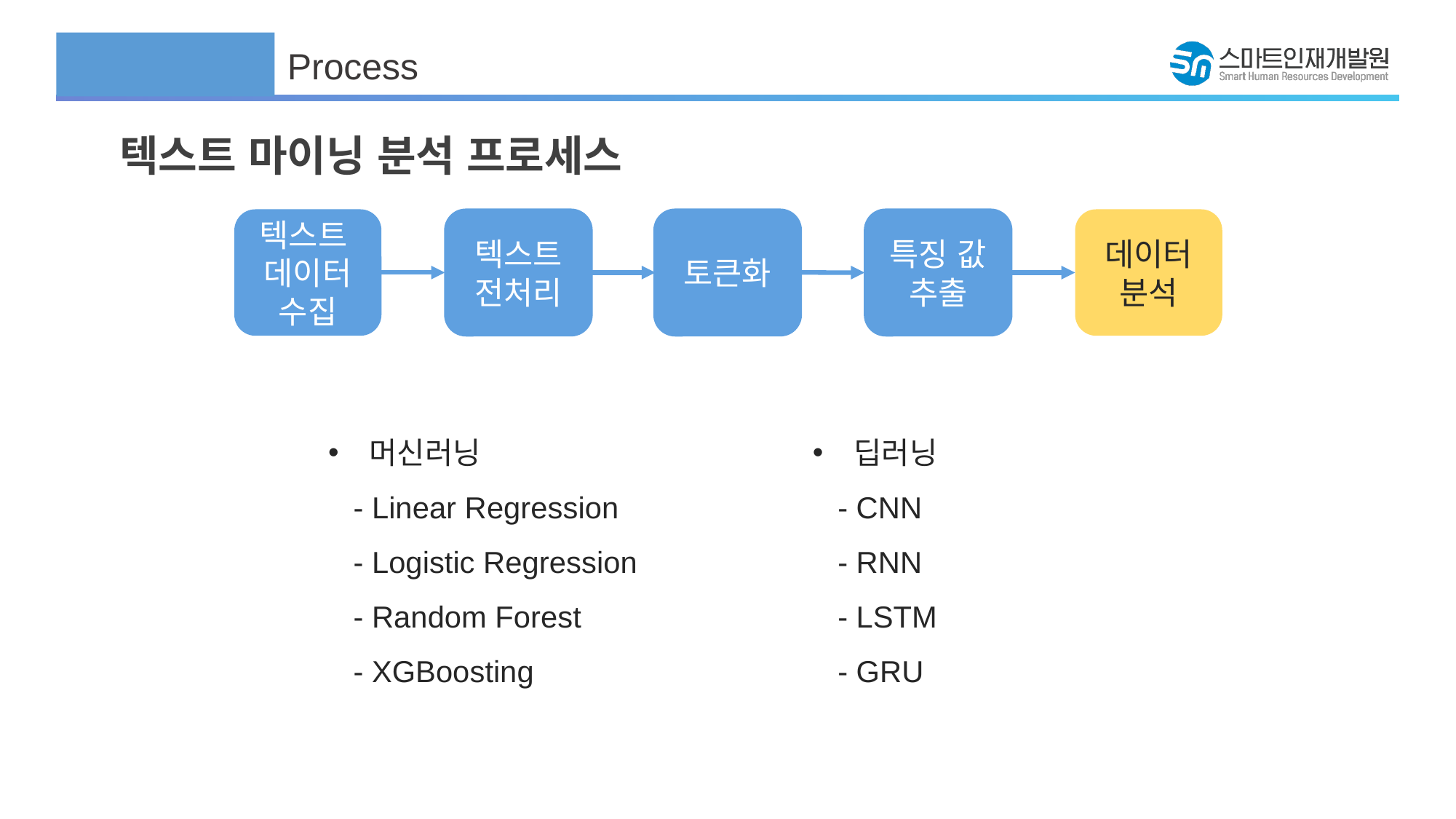

Process
텍스트 마이닝 분석 프로세스
텍스트
데이터
수집
텍스트
전처리
토큰화
특징 값 추출
데이터
분석
머신러닝
   - Linear Regression
   - Logistic Regression
   - Random Forest
   - XGBoosting
딥러닝
   - CNN
   - RNN
   - LSTM
   - GRU